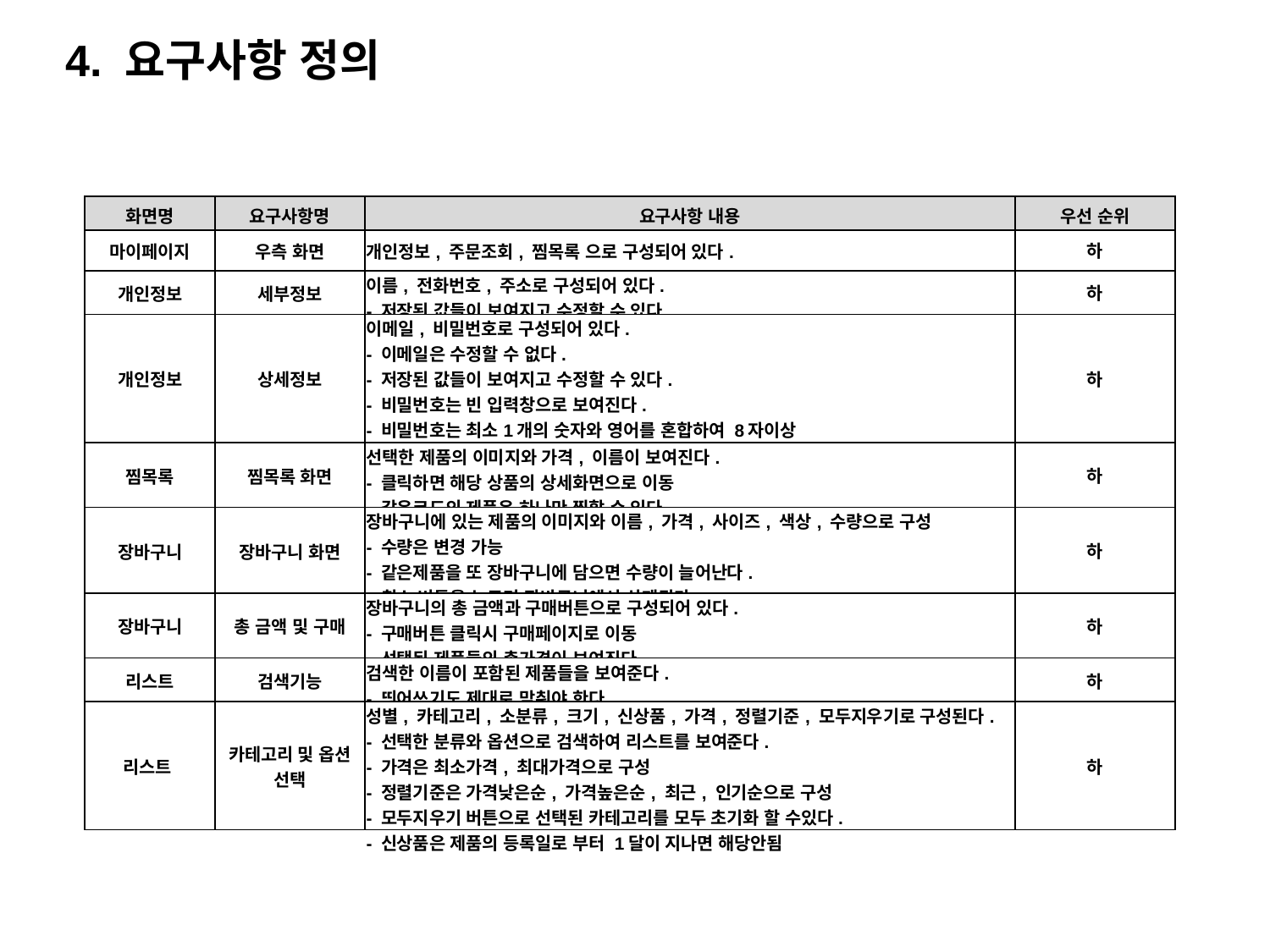

4. 요구사항 정의
| 화면명 | 요구사항명 | 요구사항 내용 | 우선 순위 |
| --- | --- | --- | --- |
| 마이페이지 | 우측 화면 | 개인정보, 주문조회, 찜목록 으로 구성되어 있다. | 하 |
| 개인정보 | 세부정보 | 이름, 전화번호, 주소로 구성되어 있다. - 저장된 값들이 보여지고 수정할 수 있다. | 하 |
| 개인정보 | 상세정보 | 이메일, 비밀번호로 구성되어 있다. - 이메일은 수정할 수 없다. - 저장된 값들이 보여지고 수정할 수 있다. - 비밀번호는 빈 입력창으로 보여진다. - 비밀번호는 최소1개의 숫자와 영어를 혼합하여 8자이상 - 비밀번호를 입력하지 않으면 이전 비밀번호로 유지된다. | 하 |
| 찜목록 | 찜목록 화면 | 선택한 제품의 이미지와 가격, 이름이 보여진다. - 클릭하면 해당 상품의 상세화면으로 이동 - 같은코드의 제품은 하나만 찜할 수 있다. | 하 |
| 장바구니 | 장바구니 화면 | 장바구니에 있는 제품의 이미지와 이름, 가격, 사이즈, 색상, 수량으로 구성 - 수량은 변경 가능 - 같은제품을 또 장바구니에 담으면 수량이 늘어난다. - 취소 버튼을 누르면 장바구니에서 삭제된다. | 하 |
| 장바구니 | 총 금액 및 구매 | 장바구니의 총 금액과 구매버튼으로 구성되어 있다. - 구매버튼 클릭시 구매페이지로 이동 - 선택된 제품들의 총가격이 보여진다. | 하 |
| 리스트 | 검색기능 | 검색한 이름이 포함된 제품들을 보여준다. - 띄어쓰기도 제대로 맞춰야 한다. | 하 |
| 리스트 | 카테고리 및 옵션 선택 | 성별, 카테고리, 소분류, 크기, 신상품, 가격, 정렬기준, 모두지우기로 구성된다. - 선택한 분류와 옵션으로 검색하여 리스트를 보여준다. - 가격은 최소가격, 최대가격으로 구성 - 정렬기준은 가격낮은순, 가격높은순, 최근, 인기순으로 구성 - 모두지우기 버튼으로 선택된 카테고리를 모두 초기화 할 수있다. - 신상품은 제품의 등록일로 부터 1달이 지나면 해당안됨 | 하 |